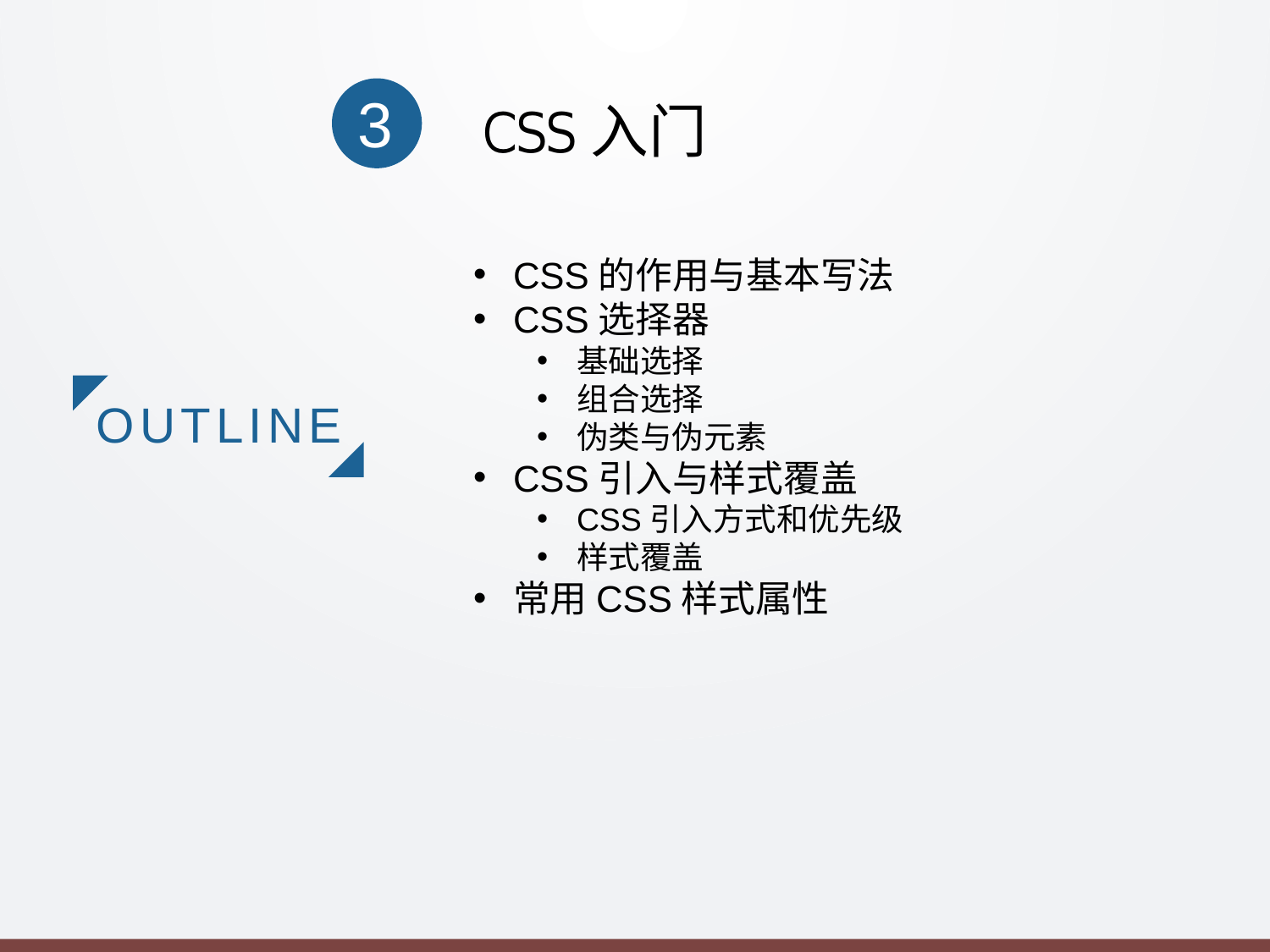

CSS入门
3

CSS的作用与基本写法
CSS选择器
基础选择
组合选择
伪类与伪元素
CSS引入与样式覆盖
CSS引入方式和优先级
样式覆盖
常用CSS样式属性

OUTLINE